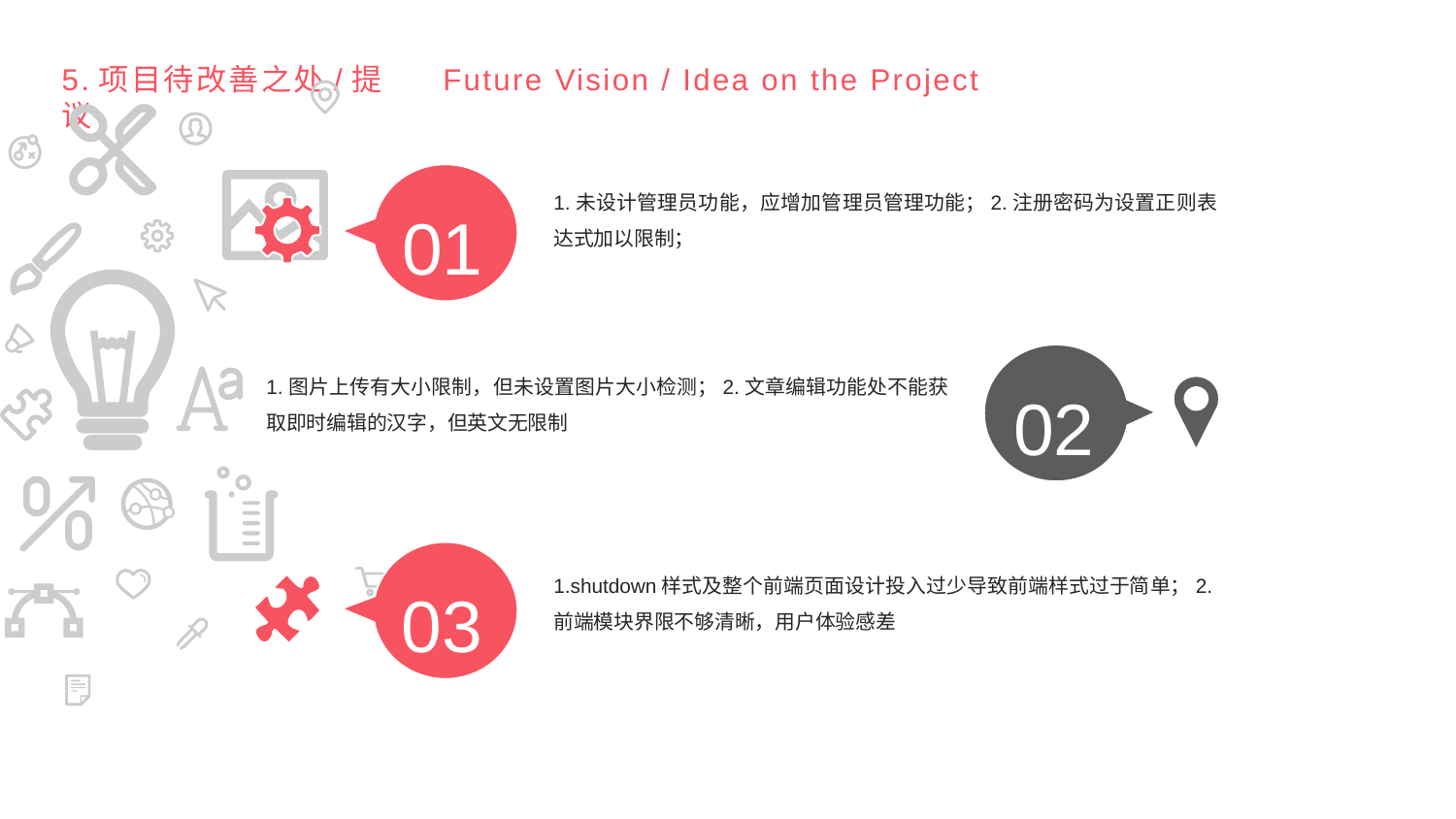

5.项目待改善之处/提议
Future Vision / Idea on the Project

01

1.未设计管理员功能，应增加管理员管理功能；2.注册密码为设置正则表达式加以限制；

02

1.图片上传有大小限制，但未设置图片大小检测；2.文章编辑功能处不能获取即时编辑的汉字，但英文无限制

03

1.shutdown样式及整个前端页面设计投入过少导致前端样式过于简单；2.前端模块界限不够清晰，用户体验感差